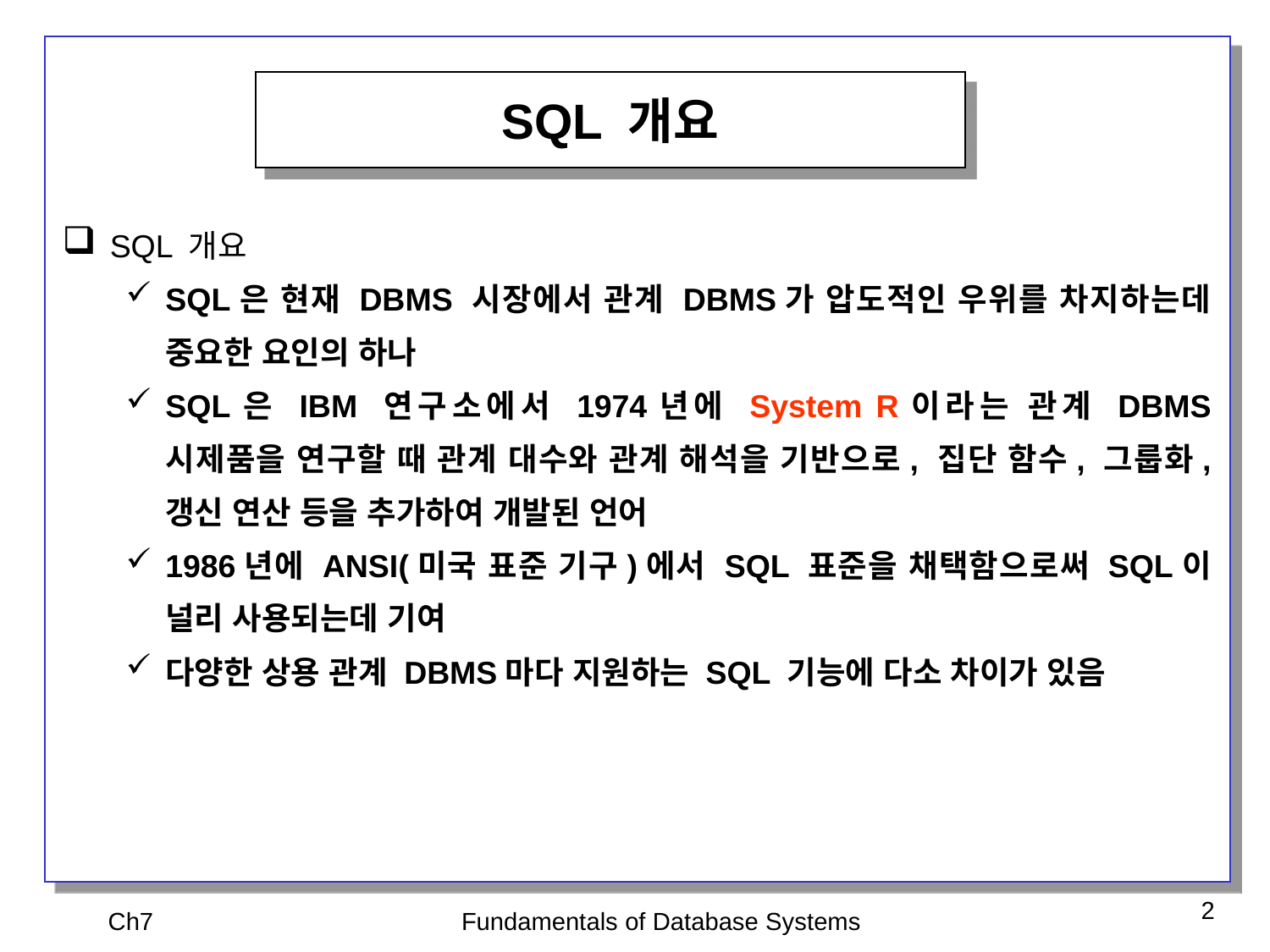

SQL 개요
SQL 개요
SQL은 현재 DBMS 시장에서 관계 DBMS가 압도적인 우위를 차지하는데 중요한 요인의 하나
SQL은 IBM 연구소에서 1974년에 System R이라는 관계 DBMS 시제품을 연구할 때 관계 대수와 관계 해석을 기반으로, 집단 함수, 그룹화, 갱신 연산 등을 추가하여 개발된 언어
1986년에 ANSI(미국 표준 기구)에서 SQL 표준을 채택함으로써 SQL이 널리 사용되는데 기여
다양한 상용 관계 DBMS마다 지원하는 SQL 기능에 다소 차이가 있음
Ch7
Fundamentals of Database Systems
2